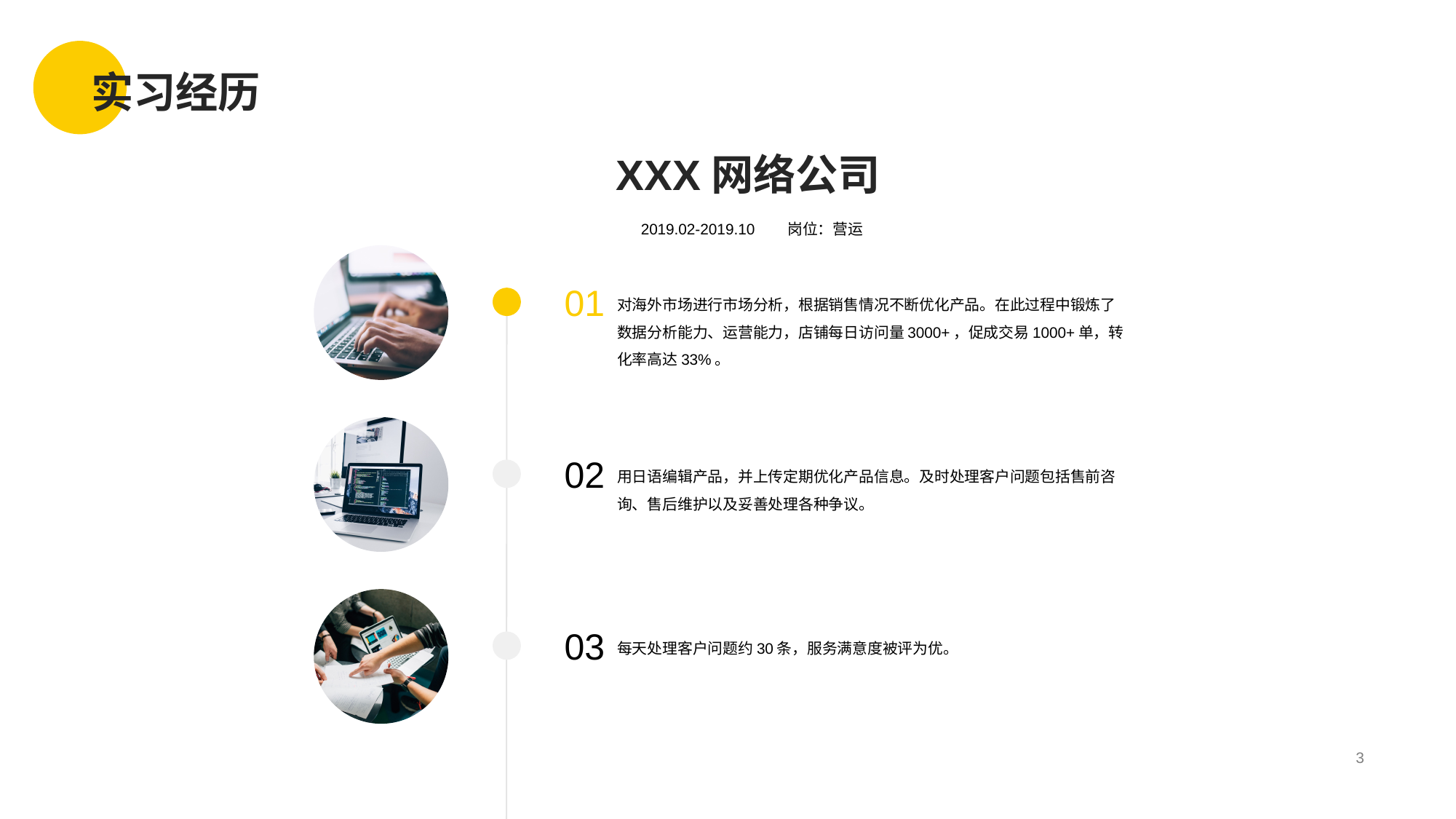

# 实习经历
XXX网络公司
2019.02-2019.10       岗位：营运

01
对海外市场进行市场分析，根据销售情况不断优化产品。在此过程中锻炼了数据分析能力、运营能力，店铺每日访问量3000+，促成交易1000+单，转化率高达33%。

02
用日语编辑产品，并上传定期优化产品信息。及时处理客户问题包括售前咨询、售后维护以及妥善处理各种争议。

03
每天处理客户问题约30条，服务满意度被评为优。

3